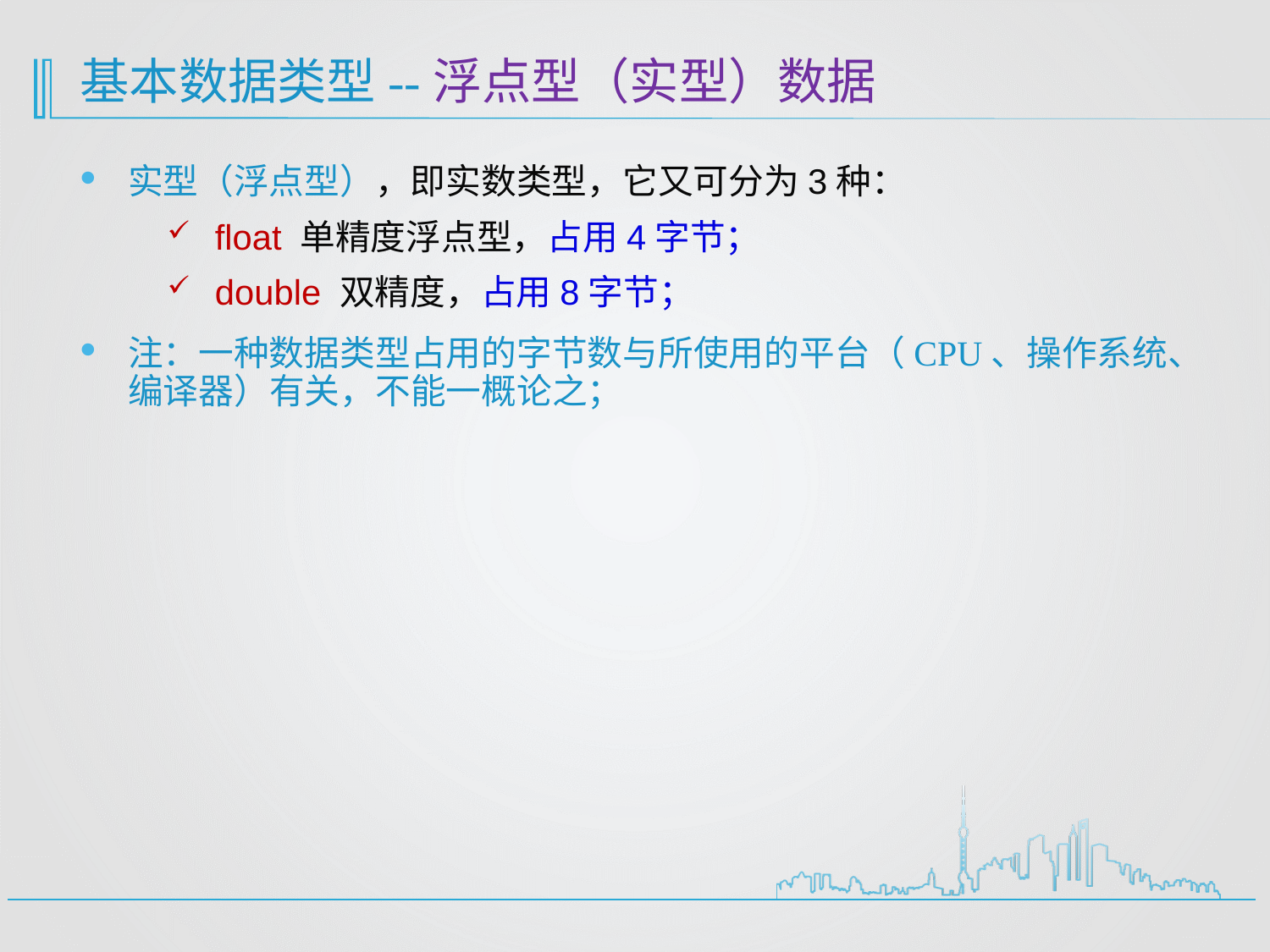

# 基本数据类型--浮点型（实型）数据
实型（浮点型），即实数类型，它又可分为3种：
float 单精度浮点型，占用4字节；
double 双精度，占用8字节；
注：一种数据类型占用的字节数与所使用的平台（CPU、操作系统、编译器）有关，不能一概论之；